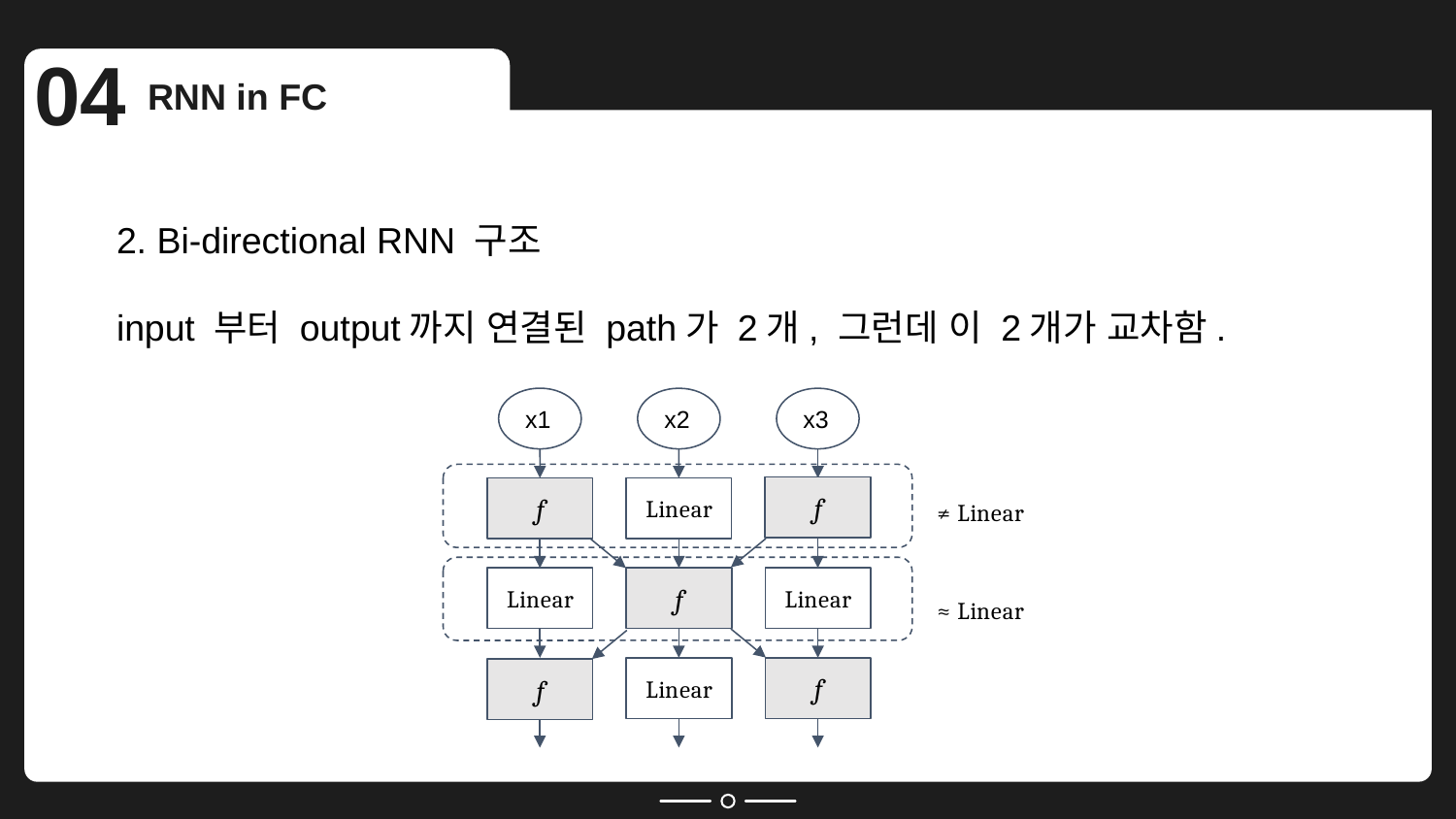

04
RNN in FC
2. Bi-directional RNN 구조

input 부터 output까지 연결된 path가 2개, 그런데 이 2개가 교차함.
x2
Linear
x3
x1

f
f
≠ Linear

f
Linear
Linear
≈ Linear
Linear
f
f